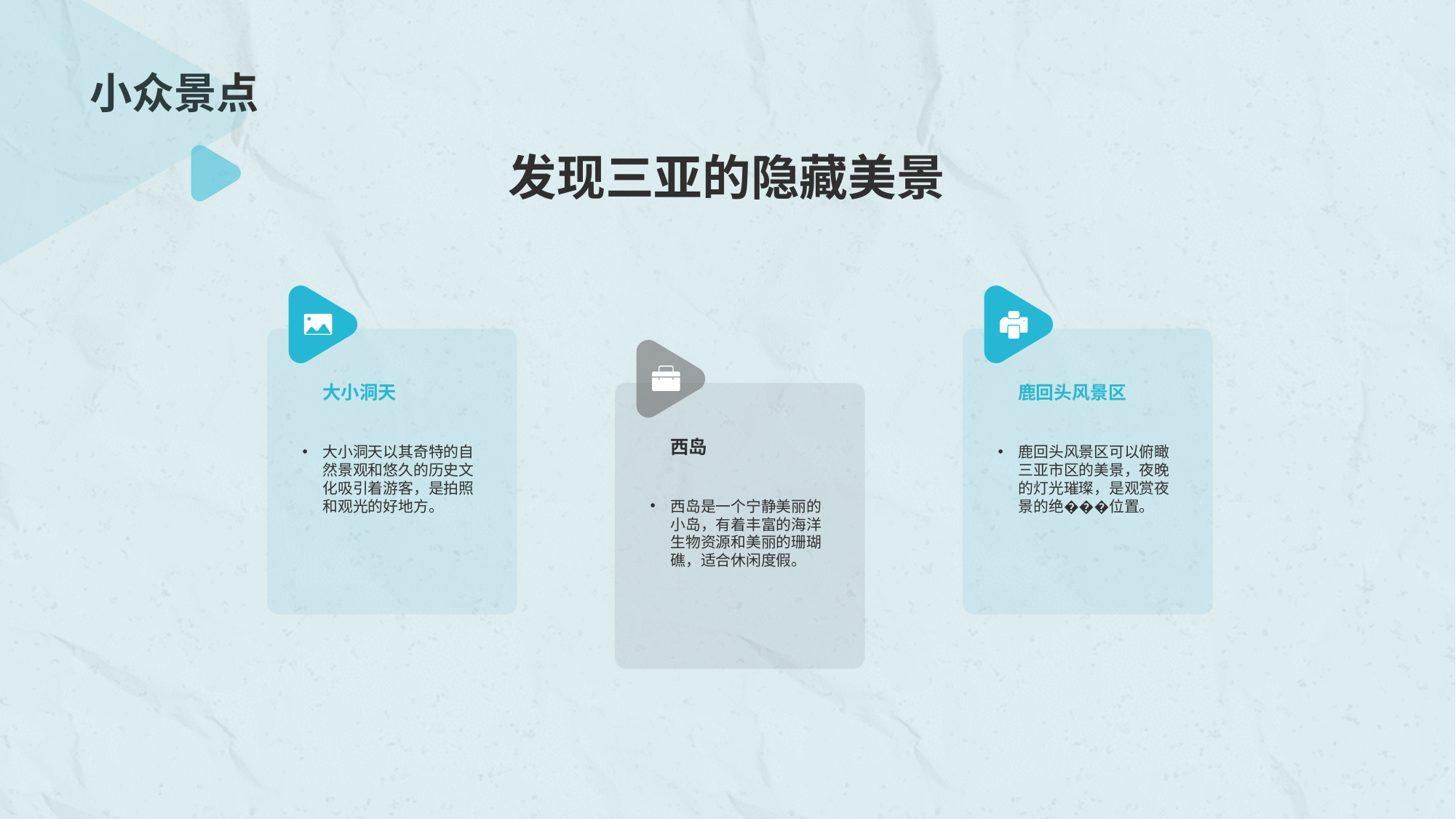

发现三亚的隐藏美景

大小洞天
大小洞天以其奇特的自然景观和悠久的历史文化吸引着游客，是拍照和观光的好地方。

鹿回头风景区
鹿回头风景区可以俯瞰三亚市区的美景，夜晚的灯光璀璨，是观赏夜景的绝���位置。

西岛
西岛是一个宁静美丽的小岛，有着丰富的海洋生物资源和美丽的珊瑚礁，适合休闲度假。
# 小众景点